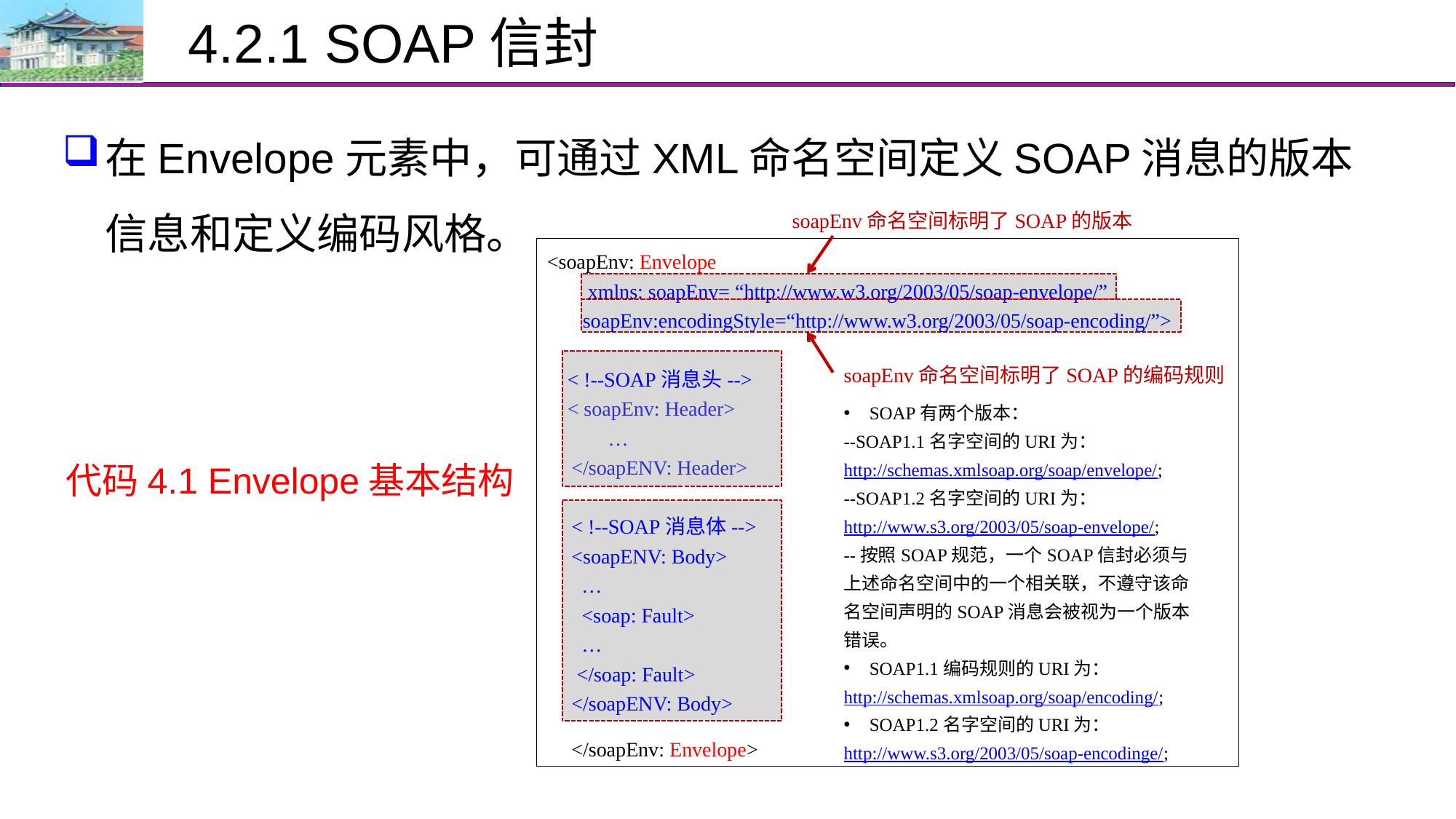

# 4.2.1 SOAP信封
在Envelope元素中，可通过XML命名空间定义SOAP消息的版本信息和定义编码风格。

soapEnv命名空间标明了SOAP的版本
<soapEnv: Envelope
        xmlns: soapEnv= “http://www.w3.org/2003/05/soap-envelope/”
       soapEnv:encodingStyle=“http://www.w3.org/2003/05/soap-encoding/”>

    < !--SOAP消息头-->
    < soapEnv: Header>
            …
</soapENV: Header>

< !--SOAP消息体-->
<soapENV: Body>
  …
  <soap: Fault>
  …
 </soap: Fault>
</soapENV: Body>

</soapEnv: Envelope>

soapEnv命名空间标明了SOAP的编码规则
SOAP有两个版本：
--SOAP1.1名字空间的URI为：
http://schemas.xmlsoap.org/soap/envelope/;
--SOAP1.2名字空间的URI为：
http://www.s3.org/2003/05/soap-envelope/;
--按照SOAP规范，一个SOAP信封必须与上述命名空间中的一个相关联，不遵守该命名空间声明的SOAP消息会被视为一个版本错误。
SOAP1.1编码规则的URI为：
http://schemas.xmlsoap.org/soap/encoding/;
SOAP1.2名字空间的URI为：
http://www.s3.org/2003/05/soap-encodinge/;
代码4.1 Envelope基本结构